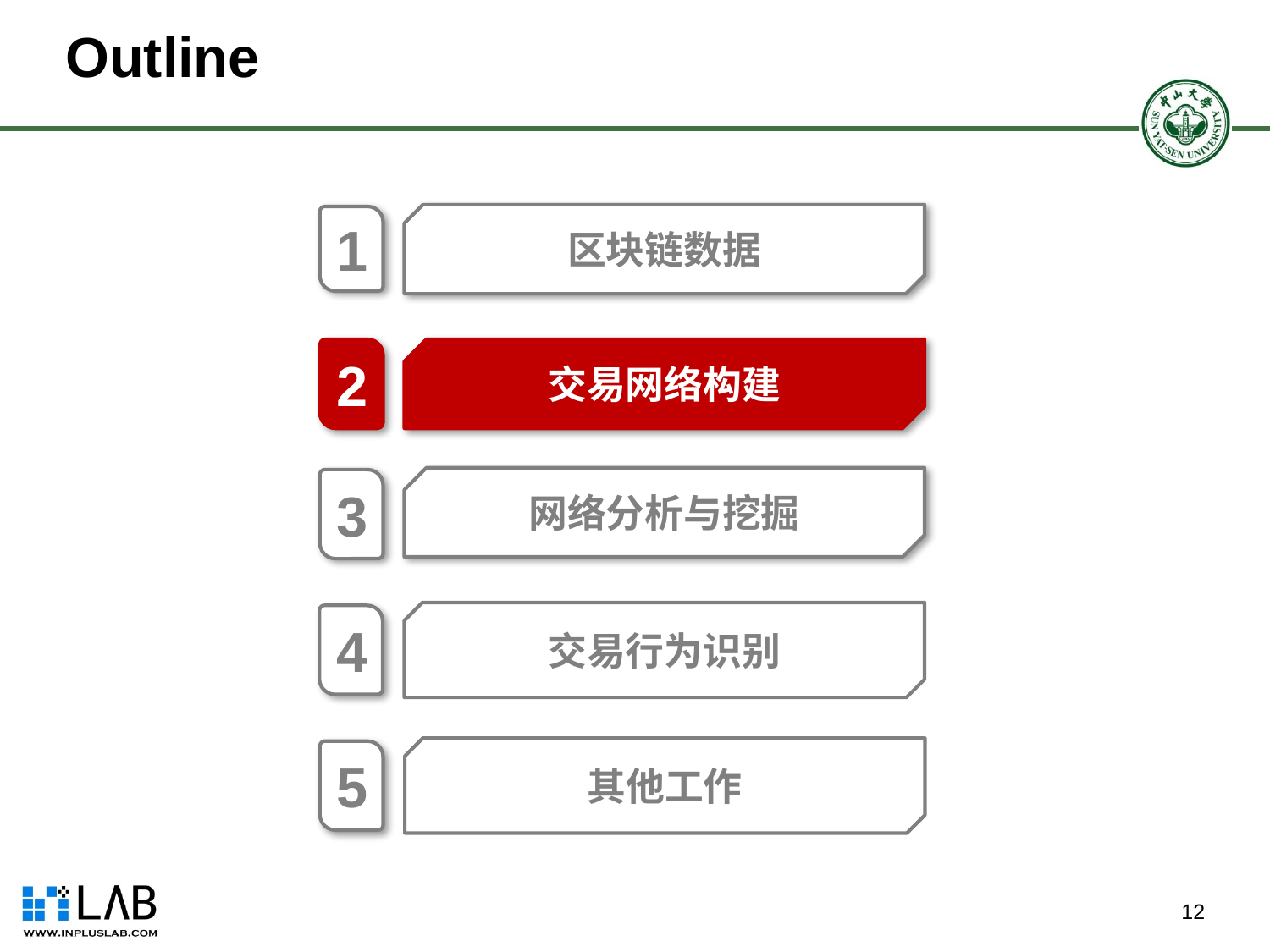

# Outline
区块链数据
1
2
交易网络构建
网络分析与挖掘
3
交易行为识别
4
其他工作
5